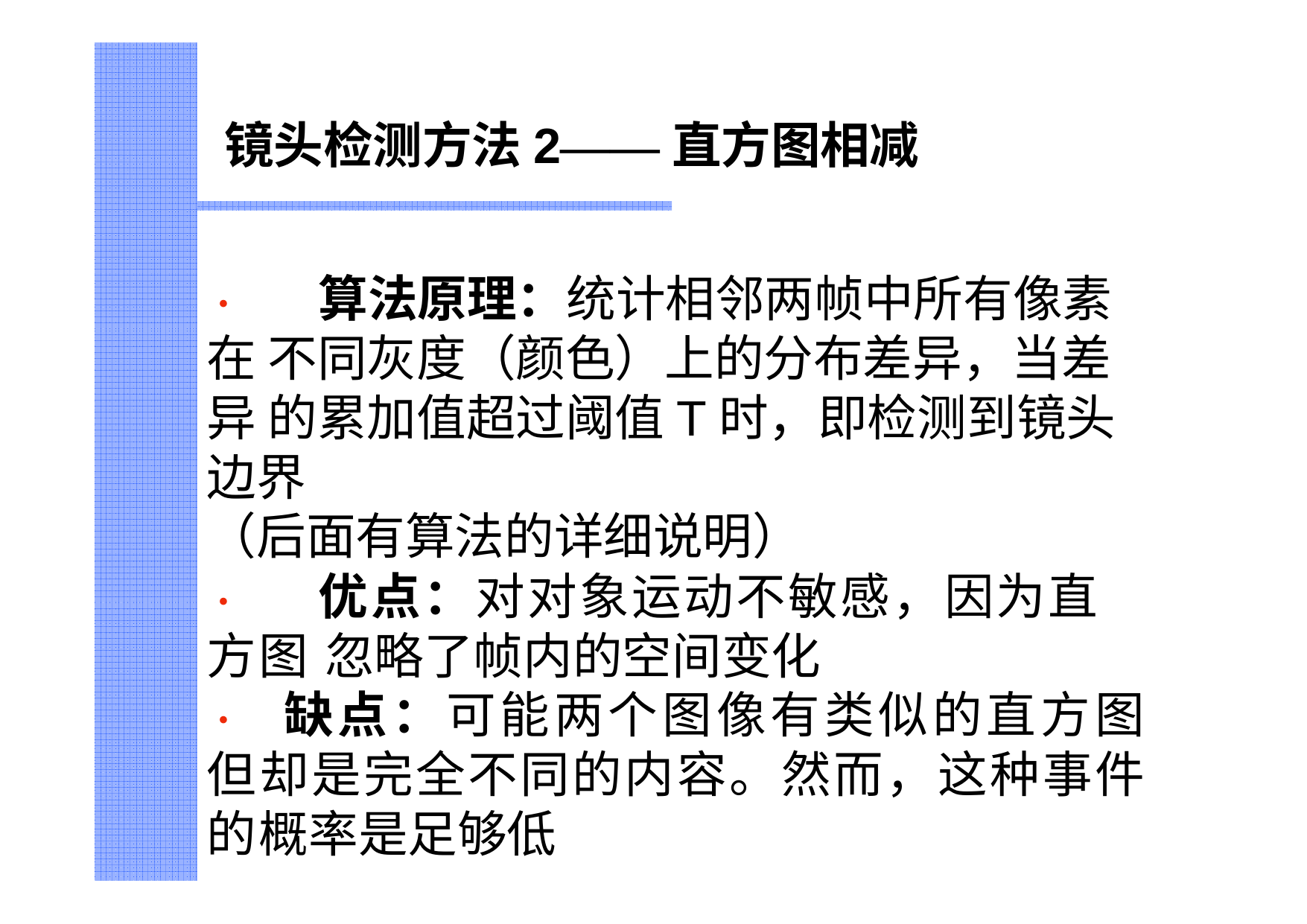

镜头检测方法2——直方图相减

•	算法原理：统计相邻两帧中所有像素在 不同灰度（颜色）上的分布差异，当差异 的累加值超过阈值T时，即检测到镜头边界
（后面有算法的详细说明）
•	优点：对对象运动不敏感，因为直方图 忽略了帧内的空间变化
• 缺点：可能两个图像有类似的直方图但却是完全不同的内容。然而，这种事件的概率是足够低